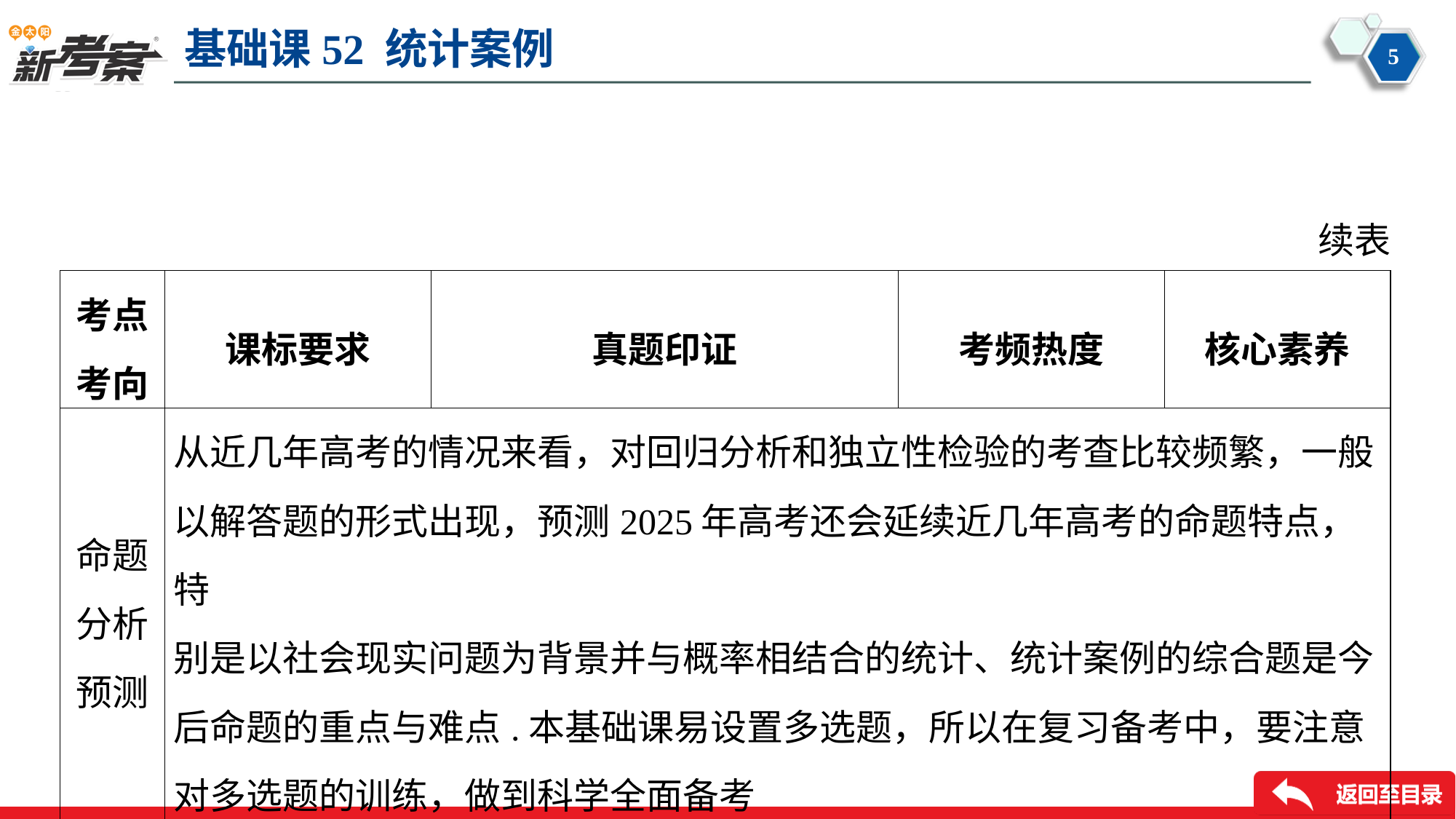

续表
| 考点 考向 | 课标要求 | 真题印证 | 考频热度 | 核心素养 |
| --- | --- | --- | --- | --- |
| 命题 分析 预测 | 从近几年高考的情况来看，对回归分析和独立性检验的考查比较频繁，一般 以解答题的形式出现，预测2025年高考还会延续近几年高考的命题特点，特 别是以社会现实问题为背景并与概率相结合的统计、统计案例的综合题是今 后命题的重点与难点.本基础课易设置多选题，所以在复习备考中，要注意 对多选题的训练，做到科学全面备考 |  |  |  |